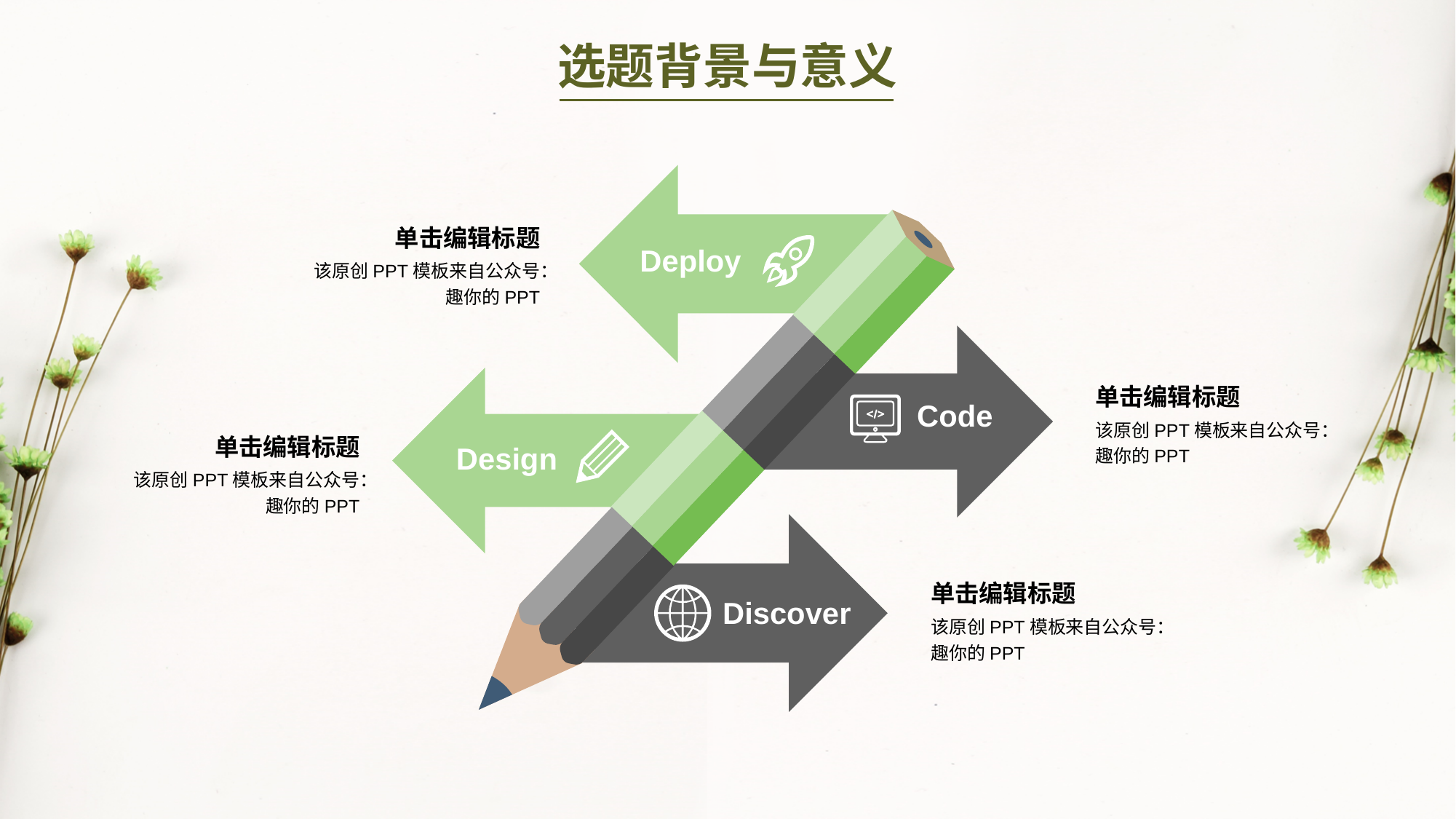

选题背景与意义

单击编辑标题

Deploy

该原创PPT模板来自公众号：趣你的PPT

单击编辑标题
Code

该原创PPT模板来自公众号：趣你的PPT
单击编辑标题

Design

该原创PPT模板来自公众号：趣你的PPT

单击编辑标题

Discover
该原创PPT模板来自公众号：趣你的PPT